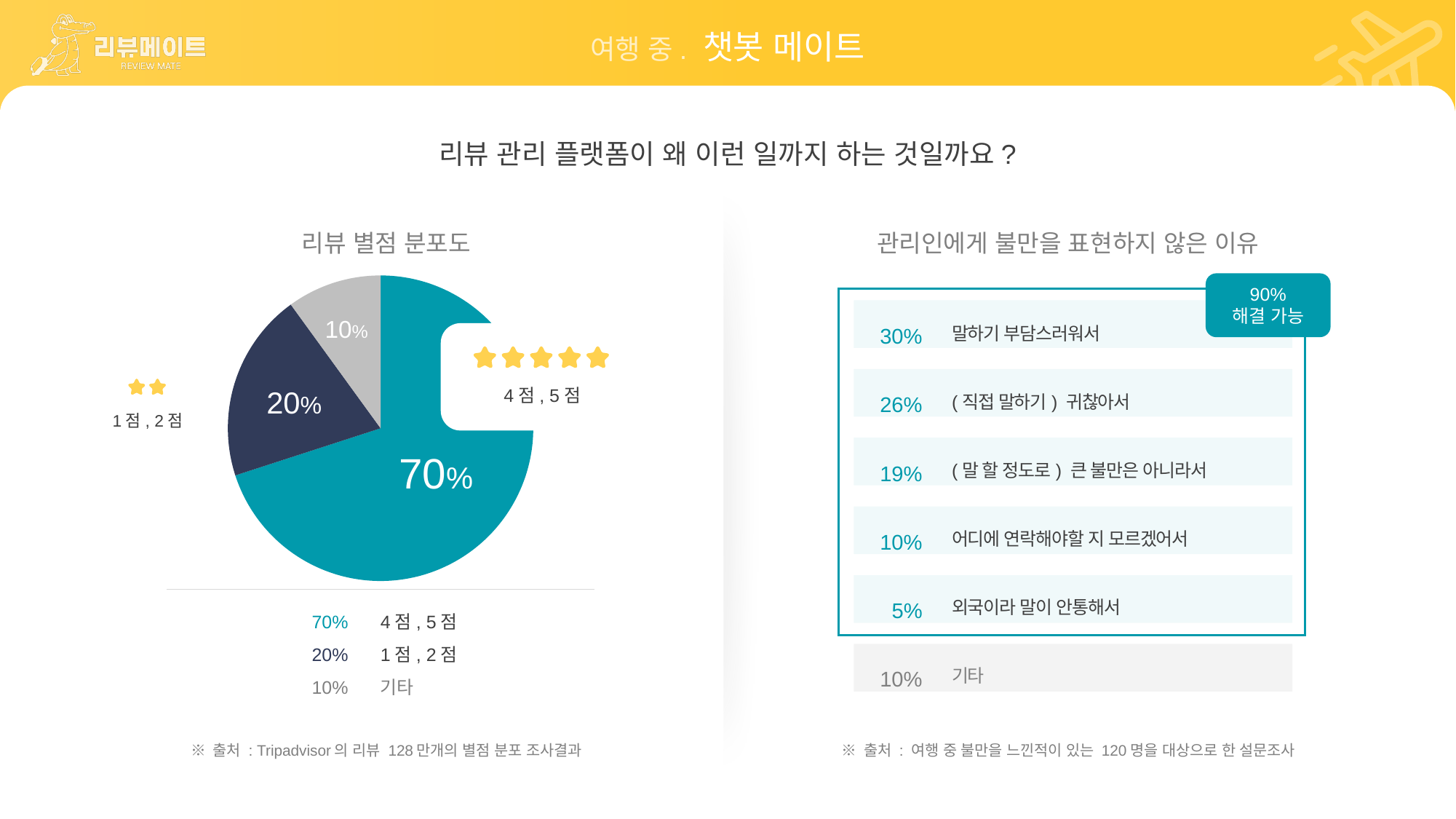

리뷰 관리 플랫폼이 왜 이런 일까지 하는 것일까요?
리뷰 별점 분포도
관리인에게 불만을 표현하지 않은 이유

### Chart

| Category | 판매 |
|---|---|
| 1분기 | 70.0 |
| 2분기 | 20.0 |
| 3분기 | 10.0 |
10%

4점, 5점

1점, 2점
20%
70%
70%
20%
10%
4점, 5점
1점, 2점
기타
90%
해결 가능
30%
26%
19%
10%
5%
10%
말하기 부담스러워서

(직접 말하기) 귀찮아서

(말 할 정도로) 큰 불만은 아니라서

어디에 연락해야할 지 모르겠어서

외국이라 말이 안통해서

기타

※ 출처 : Tripadvisor의 리뷰 128만개의 별점 분포 조사결과
※ 출처 : 여행 중 불만을 느낀적이 있는 120명을 대상으로 한 설문조사